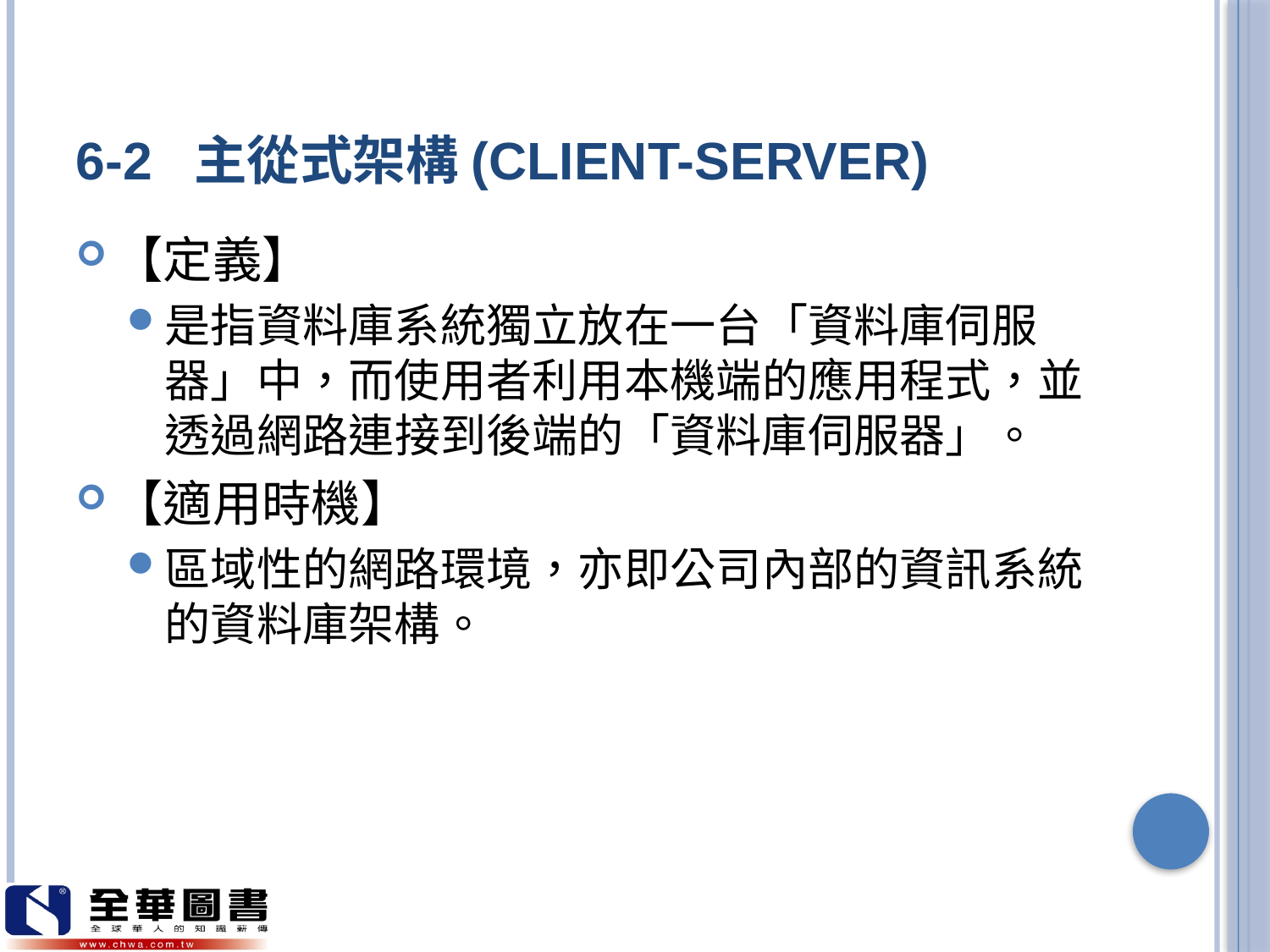

# 6-2  主從式架構(Client-Server)
【定義】
是指資料庫系統獨立放在一台「資料庫伺服器」中，而使用者利用本機端的應用程式，並透過網路連接到後端的「資料庫伺服器」。
【適用時機】
區域性的網路環境，亦即公司內部的資訊系統的資料庫架構。